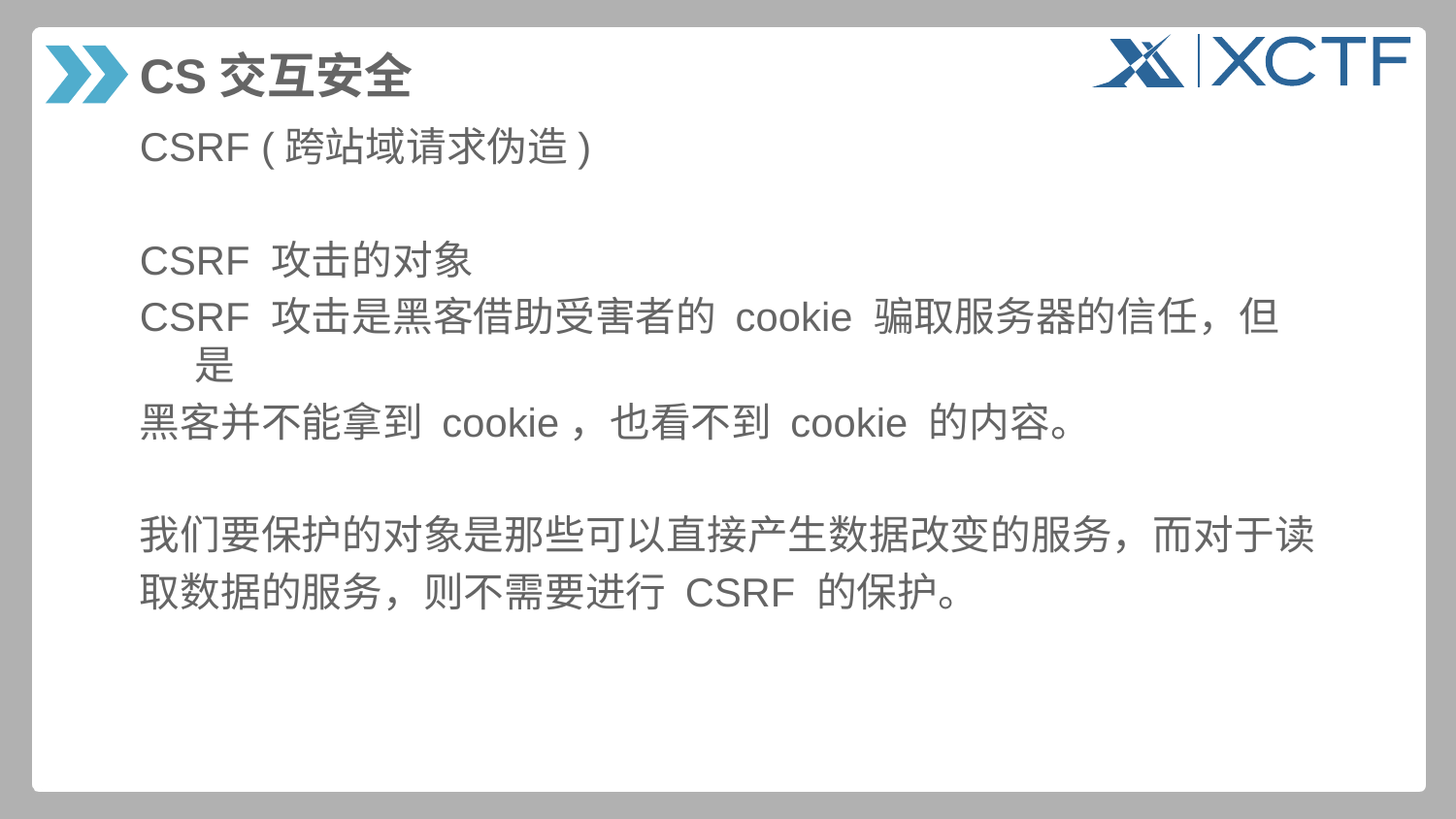

# CS交互安全
CSRF (跨站域请求伪造)

CSRF 攻击的对象
CSRF 攻击是黑客借助受害者的 cookie 骗取服务器的信任，但是
黑客并不能拿到 cookie，也看不到 cookie 的内容。

我们要保护的对象是那些可以直接产生数据改变的服务，而对于读
取数据的服务，则不需要进行 CSRF 的保护。